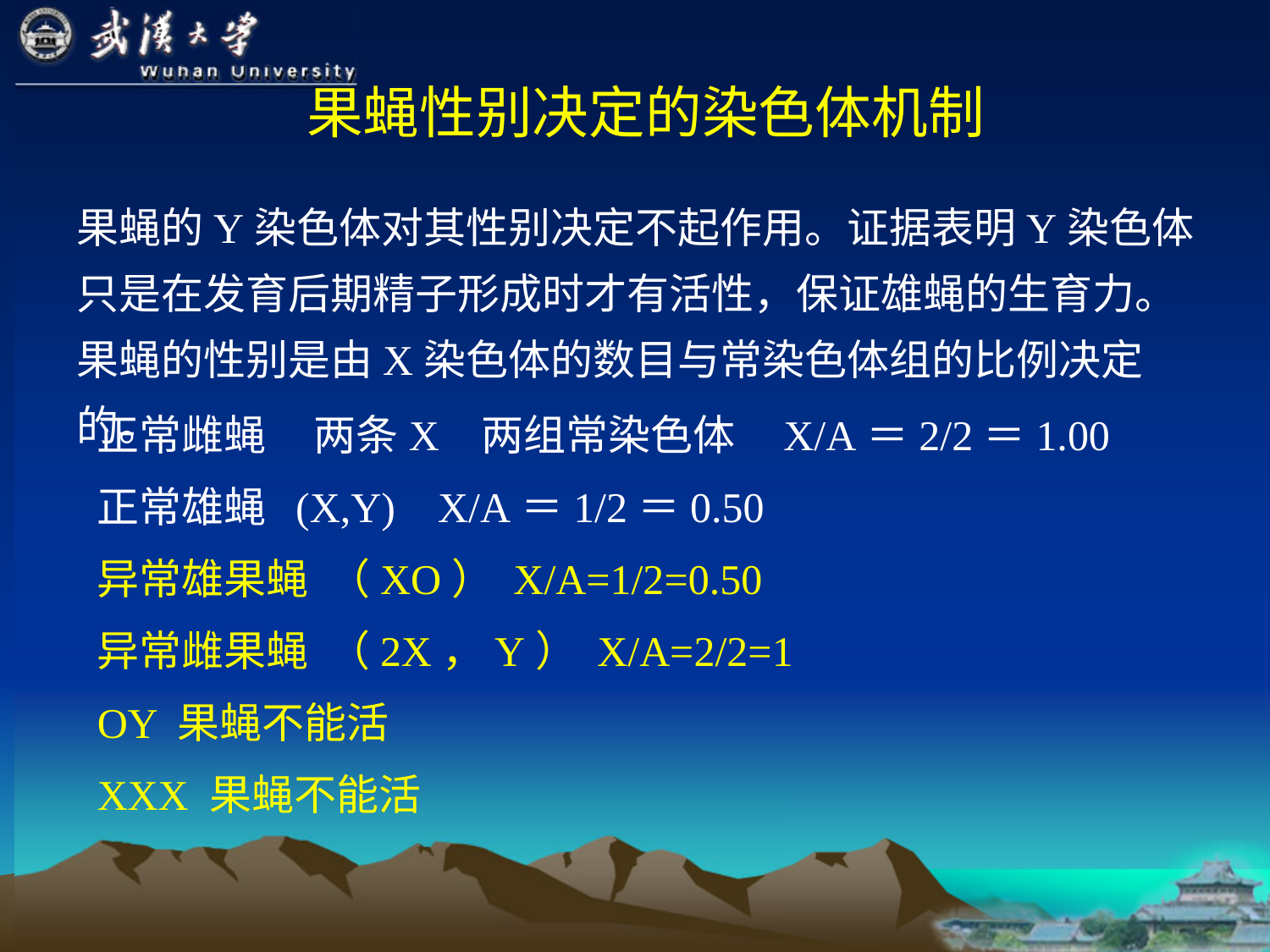

# 果蝇性别决定的染色体机制
果蝇的Y染色体对其性别决定不起作用。证据表明Y染色体只是在发育后期精子形成时才有活性，保证雄蝇的生育力。果蝇的性别是由X染色体的数目与常染色体组的比例决定的。
正常雌蝇     两条X   两组常染色体    X/A＝2/2＝1.00
正常雄蝇  (X,Y)    X/A＝1/2＝0.50
异常雄果蝇  （XO） X/A=1/2=0.50
异常雌果蝇  （2X，Y） X/A=2/2=1
OY 果蝇不能活
XXX 果蝇不能活